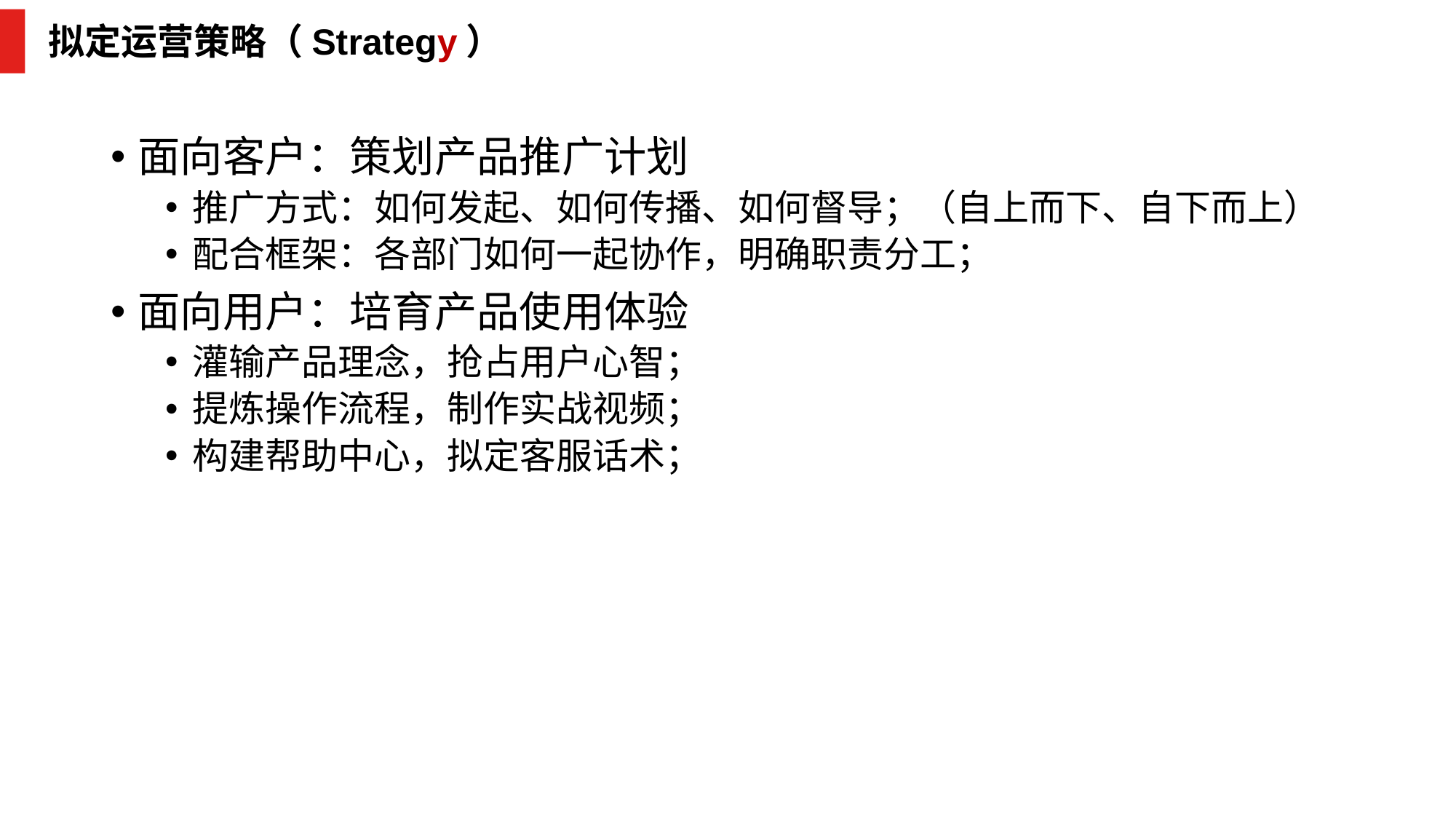

# 拟定运营策略（Strategy）
面向客户：策划产品推广计划
推广方式：如何发起、如何传播、如何督导；（自上而下、自下而上）
配合框架：各部门如何一起协作，明确职责分工；
面向用户：培育产品使用体验
灌输产品理念，抢占用户心智；
提炼操作流程，制作实战视频；
构建帮助中心，拟定客服话术；